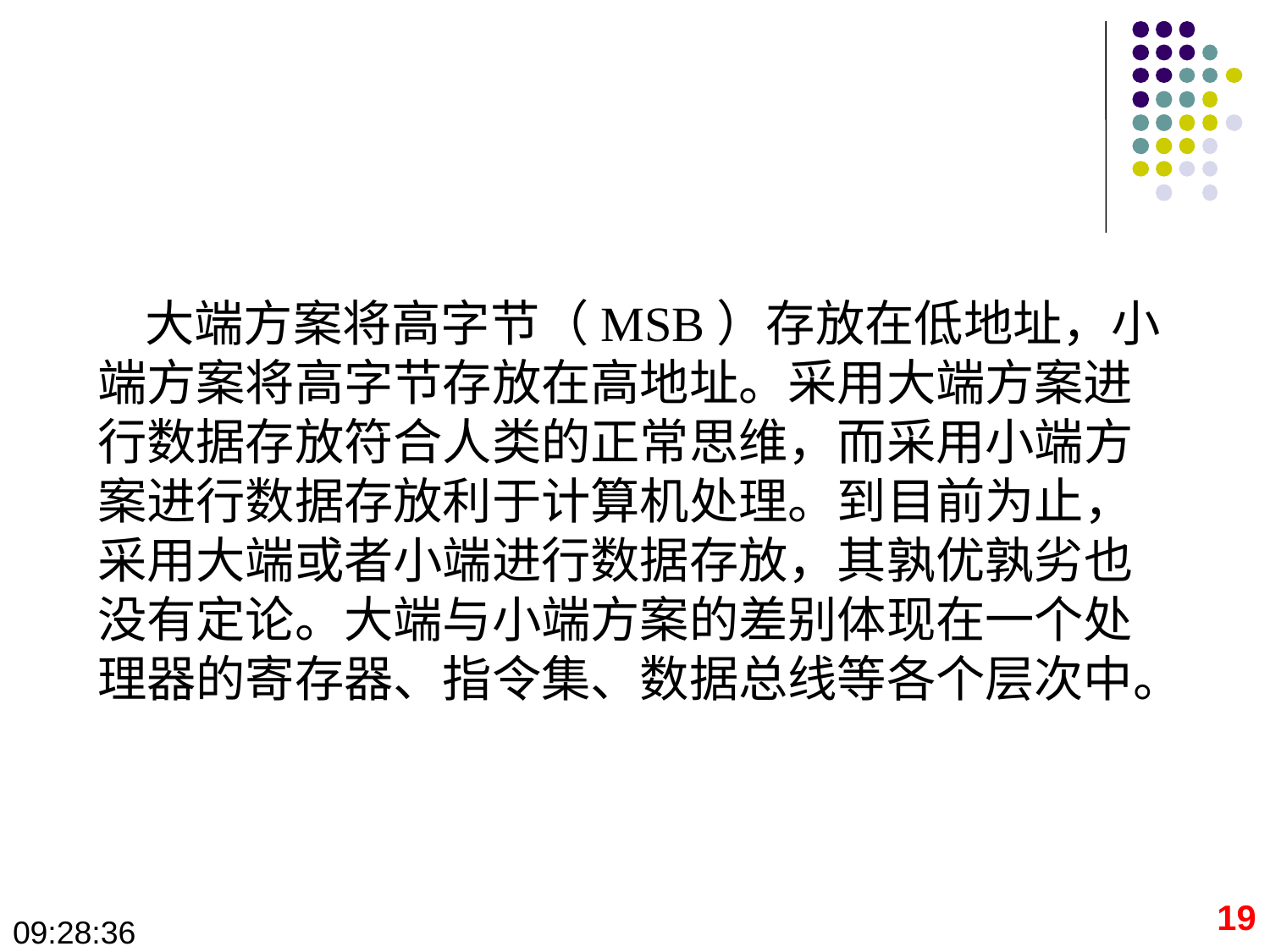

大端方案将高字节（MSB）存放在低地址，小端方案将高字节存放在高地址。采用大端方案进行数据存放符合人类的正常思维，而采用小端方案进行数据存放利于计算机处理。到目前为止，采用大端或者小端进行数据存放，其孰优孰劣也没有定论。大端与小端方案的差别体现在一个处理器的寄存器、指令集、数据总线等各个层次中。
19
09:28:36